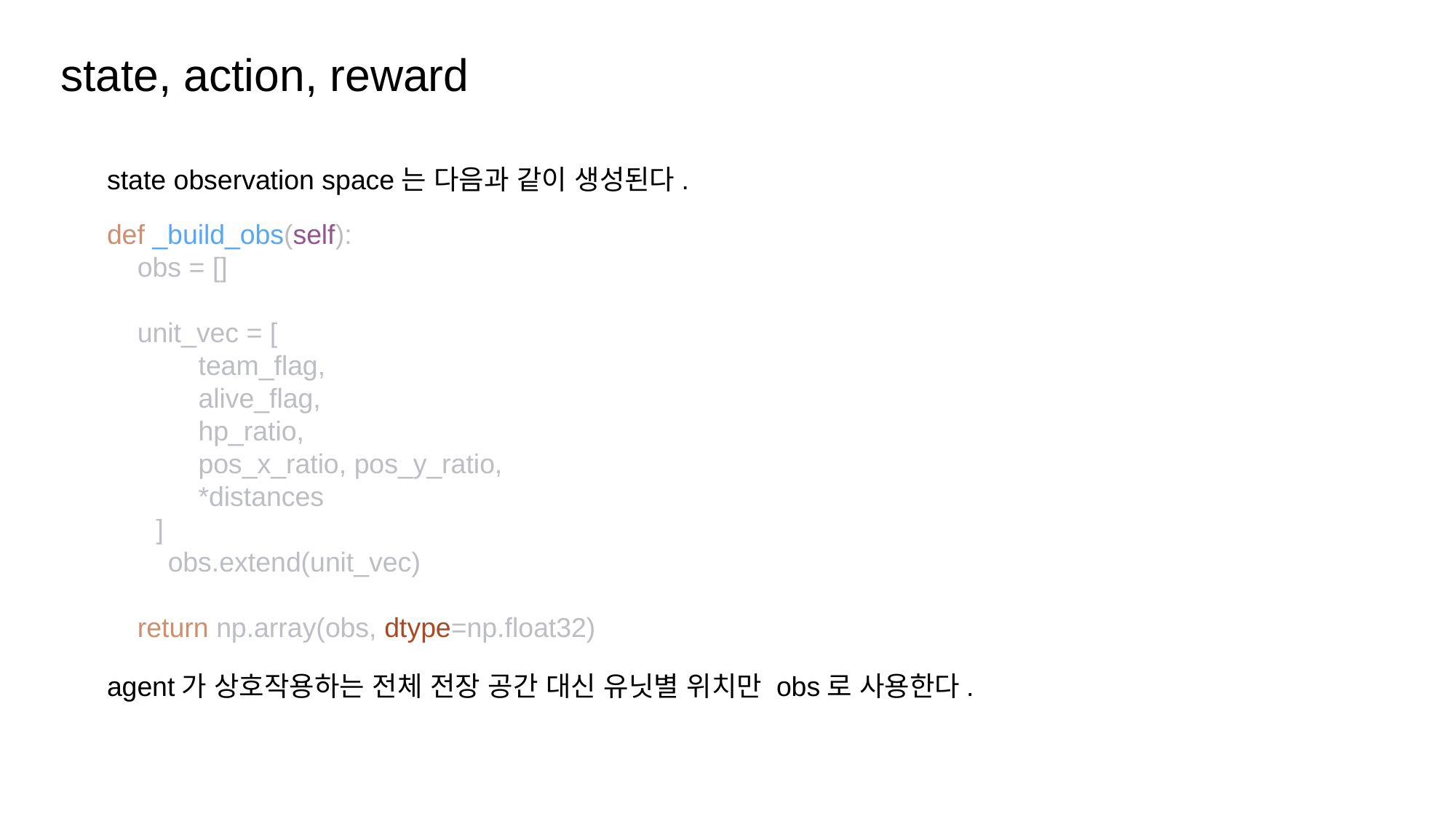

state, action, reward
state observation space는 다음과 같이 생성된다.
def _build_obs(self):
    obs = []
    unit_vec = [
            team_flag,
            alive_flag,
            hp_ratio,
            pos_x_ratio, pos_y_ratio,
            *distances
   ]
        obs.extend(unit_vec)
    return np.array(obs, dtype=np.float32)
agent가 상호작용하는 전체 전장 공간 대신 유닛별 위치만 obs로 사용한다.